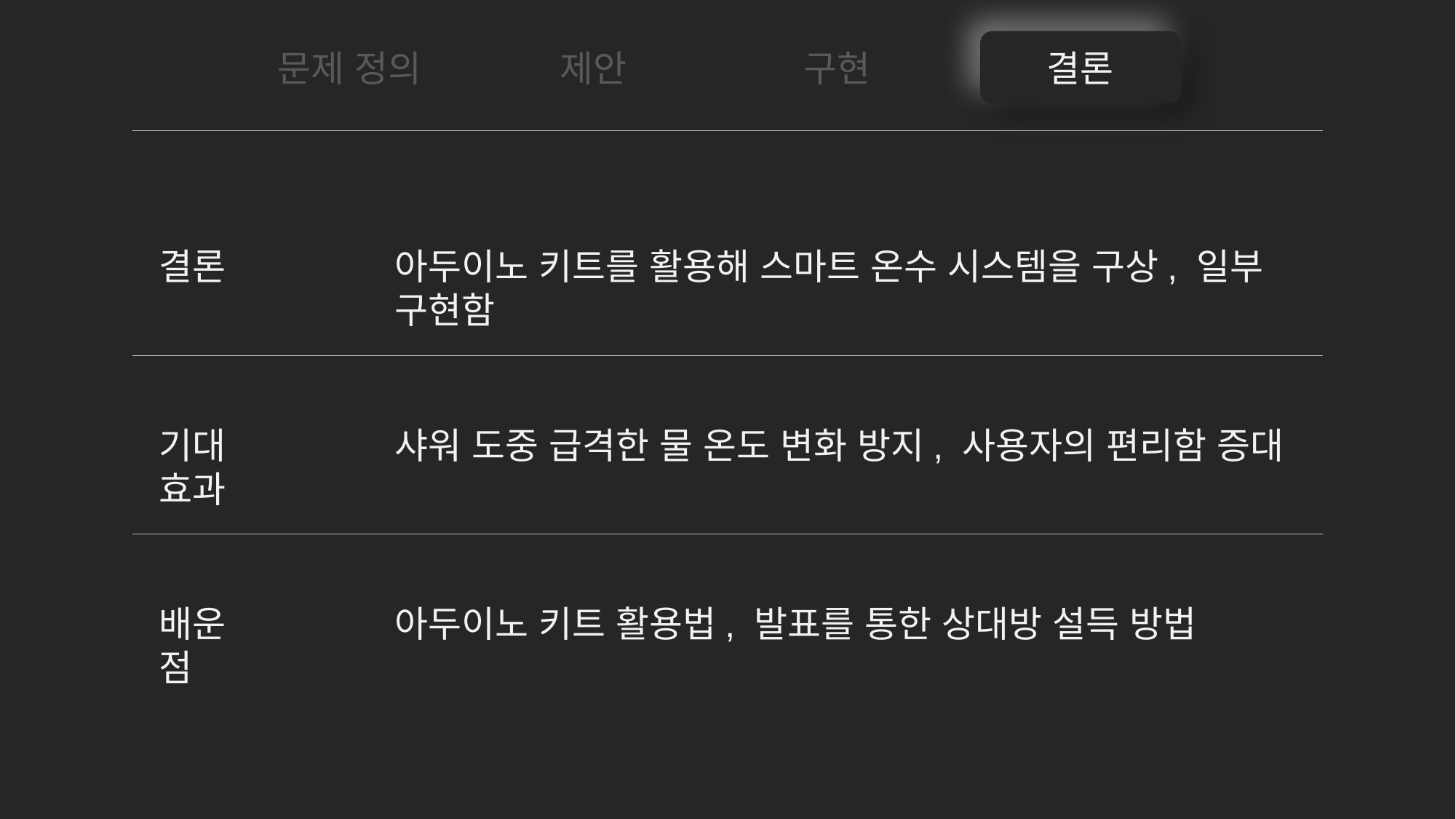

문제 정의
구현
결론
결론
제안
결론
아두이노 키트를 활용해 스마트 온수 시스템을 구상, 일부 구현함
기대 효과
샤워 도중 급격한 물 온도 변화 방지, 사용자의 편리함 증대
배운점
아두이노 키트 활용법, 발표를 통한 상대방 설득 방법